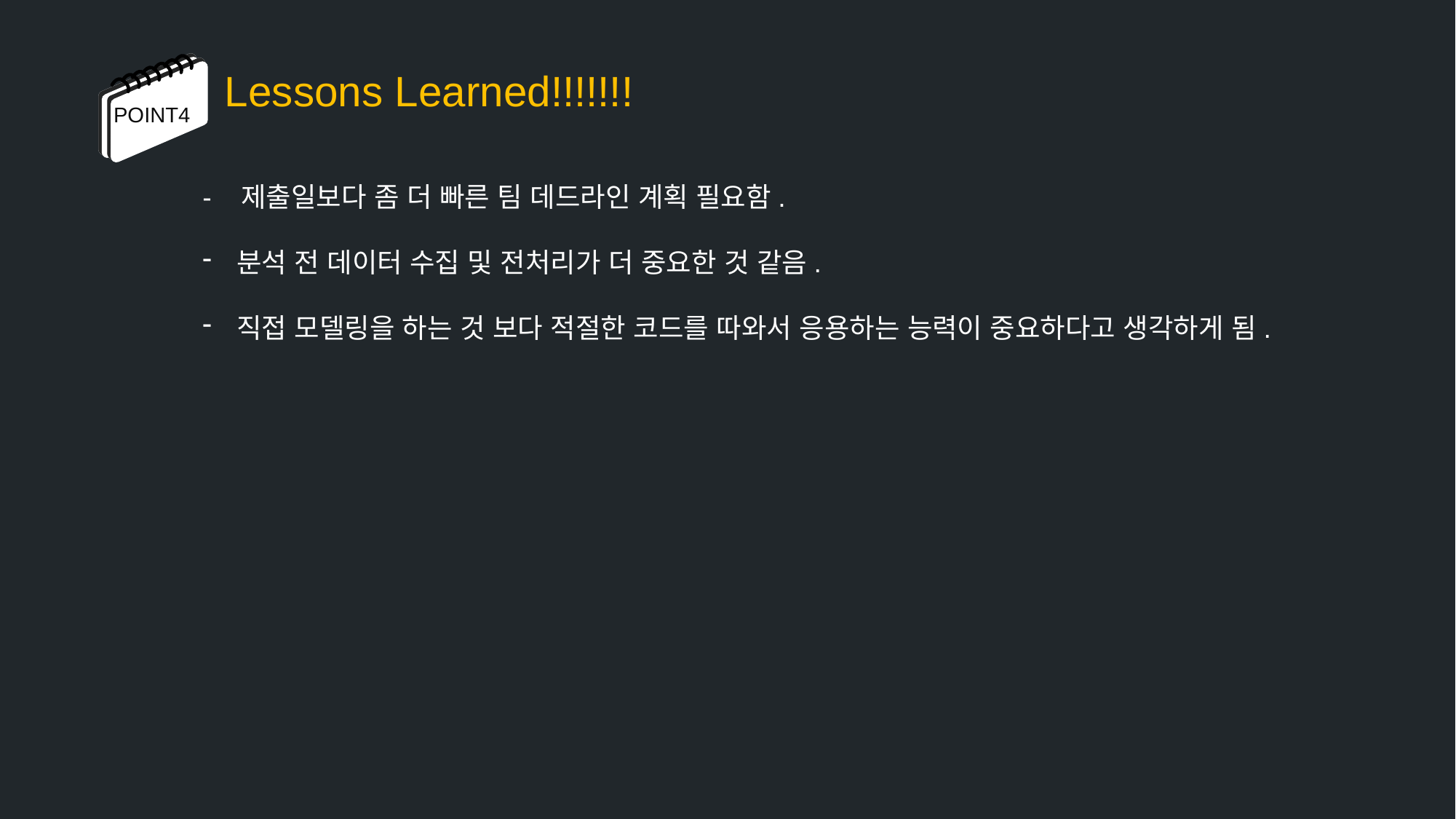

Lessons Learned!!!!!!!

POINT4
-   제출일보다 좀 더 빠른 팀 데드라인 계획 필요함.

분석 전 데이터 수집 및 전처리가 더 중요한 것 같음.

직접 모델링을 하는 것 보다 적절한 코드를 따와서 응용하는 능력이 중요하다고 생각하게 됨.